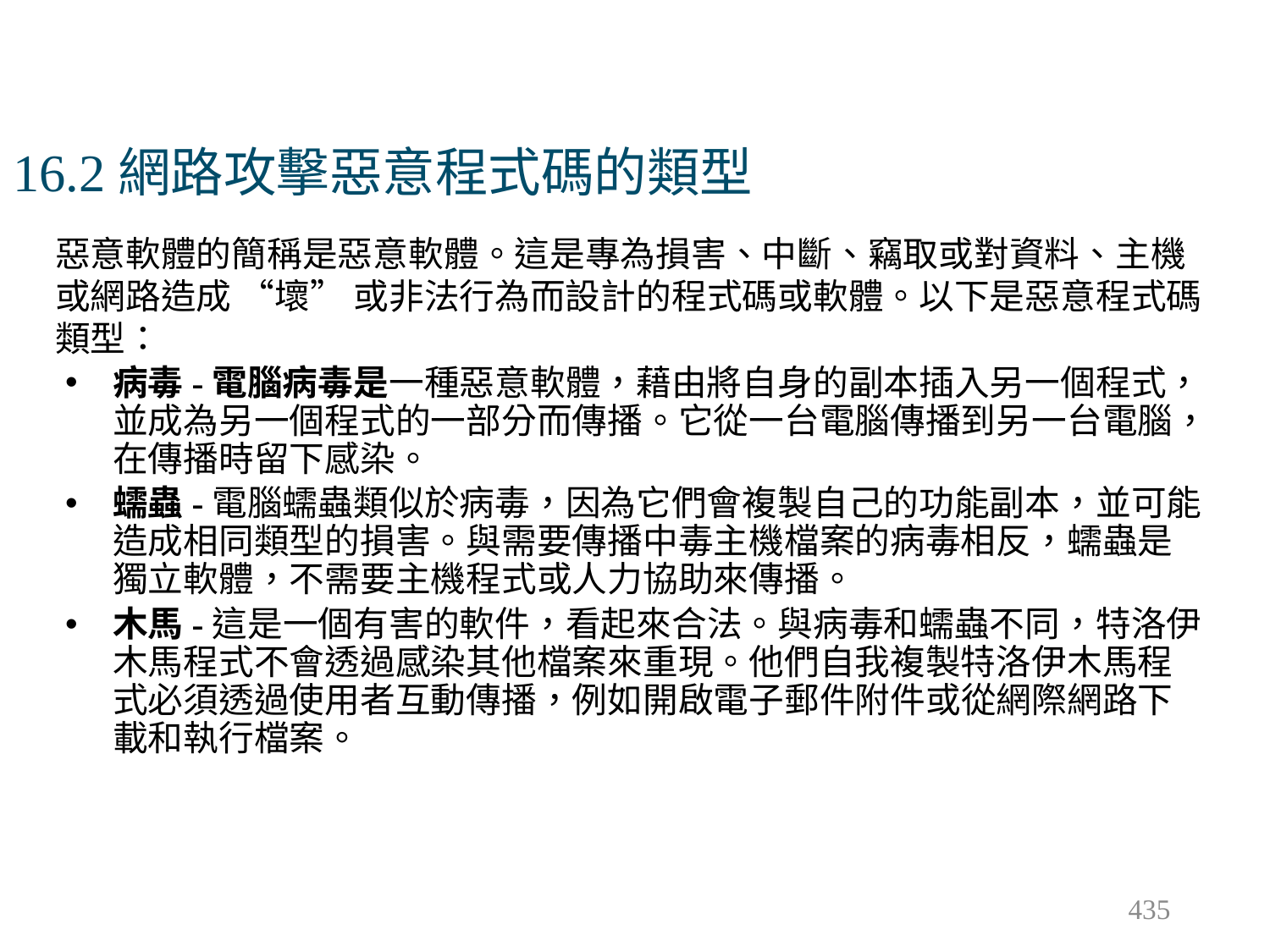

# 16.2網路攻擊惡意程式碼的類型
惡意軟體的簡稱是惡意軟體。這是專為損害、中斷、竊取或對資料、主機或網路造成 “壞” 或非法行為而設計的程式碼或軟體。以下是惡意程式碼類型：
病毒-電腦病毒是一種惡意軟體，藉由將自身的副本插入另一個程式，並成為另一個程式的一部分而傳播。它從一台電腦傳播到另一台電腦，在傳播時留下感染。
蠕蟲-電腦蠕蟲類似於病毒，因為它們會複製自己的功能副本，並可能造成相同類型的損害。與需要傳播中毒主機檔案的病毒相反，蠕蟲是獨立軟體，不需要主機程式或人力協助來傳播。
木馬-這是一個有害的軟件，看起來合法。與病毒和蠕蟲不同，特洛伊木馬程式不會透過感染其他檔案來重現。他們自我複製特洛伊木馬程式必須透過使用者互動傳播，例如開啟電子郵件附件或從網際網路下載和執行檔案。

435